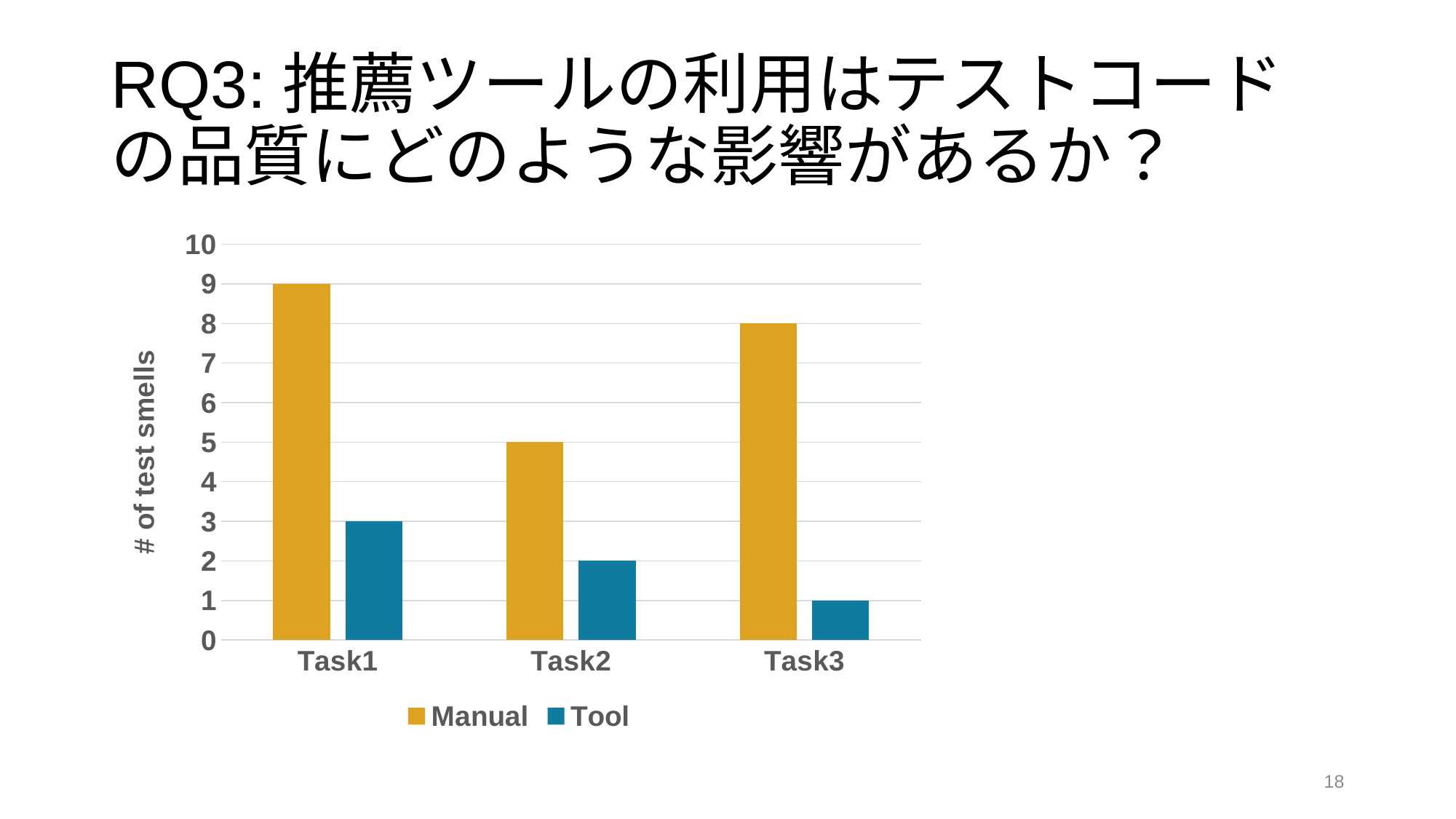

# RQ3:推薦ツールの利用はテストコードの品質にどのような影響があるか？

### Chart

| Category | Manual | Tool |
|---|---|---|
| Task1 | 9.0 | 3.0 |
| Task2 | 5.0 | 2.0 |
| Task3 | 8.0 | 1.0 |
18